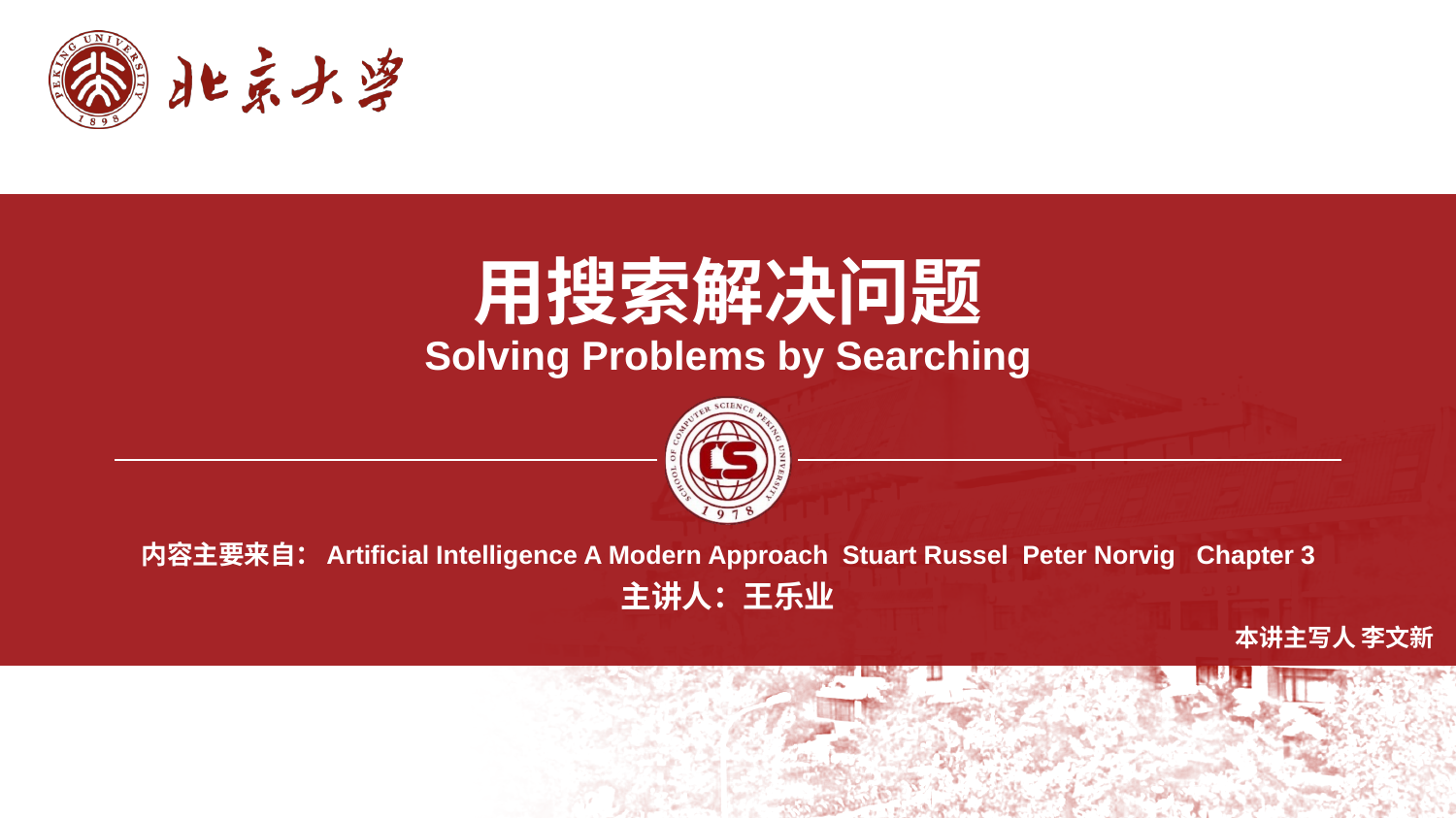

用搜索解决问题
Solving Problems by Searching
内容主要来自：Artificial Intelligence A Modern Approach  Stuart Russel  Peter Norvig   Chapter 3
主讲人：王乐业
本讲主写人 李文新